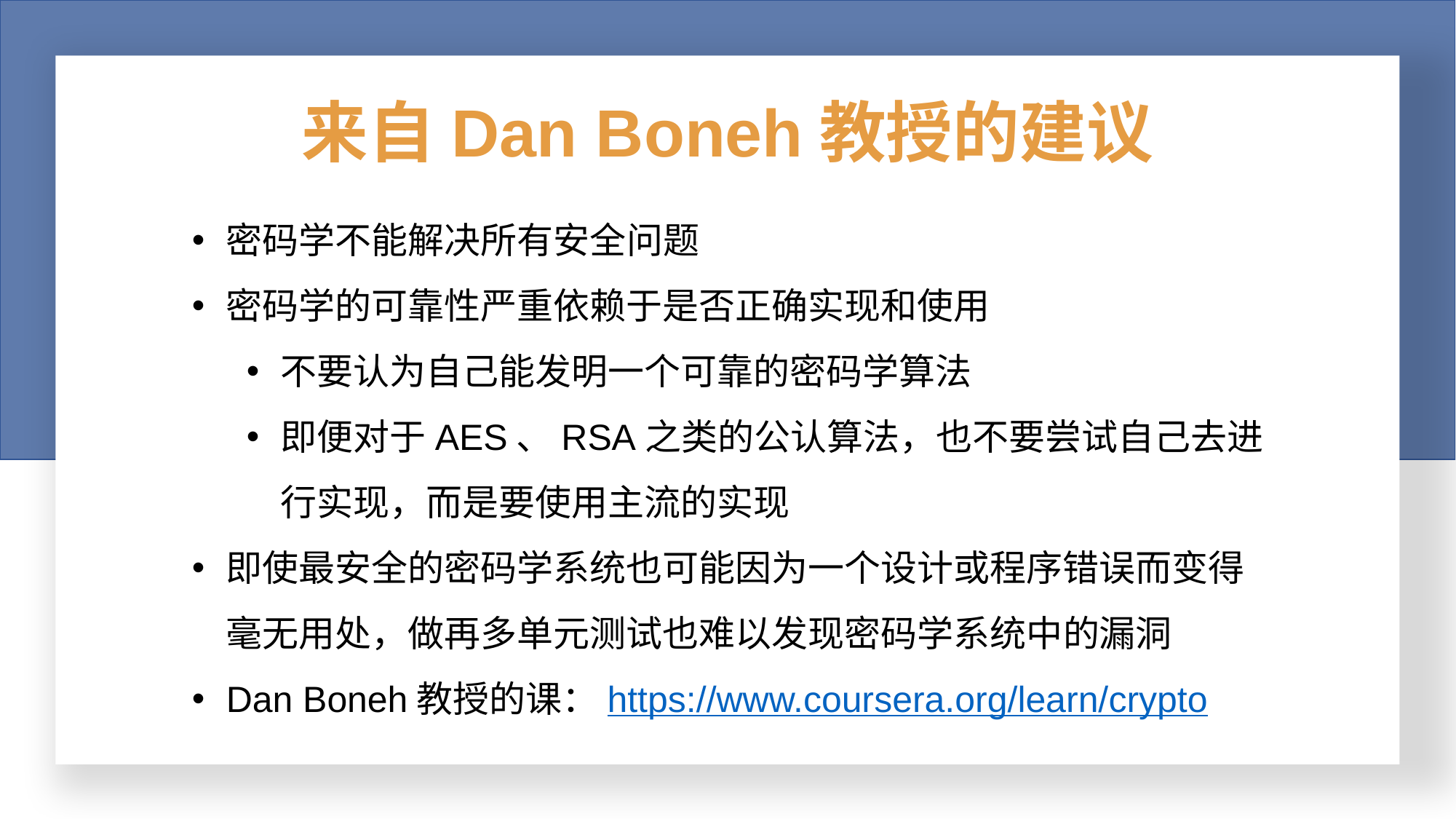

# 来自Dan Boneh教授的建议
密码学不能解决所有安全问题
密码学的可靠性严重依赖于是否正确实现和使用
不要认为自己能发明一个可靠的密码学算法
即便对于AES、RSA之类的公认算法，也不要尝试自己去进行实现，而是要使用主流的实现
即使最安全的密码学系统也可能因为一个设计或程序错误而变得毫无用处，做再多单元测试也难以发现密码学系统中的漏洞
Dan Boneh教授的课：https://www.coursera.org/learn/crypto